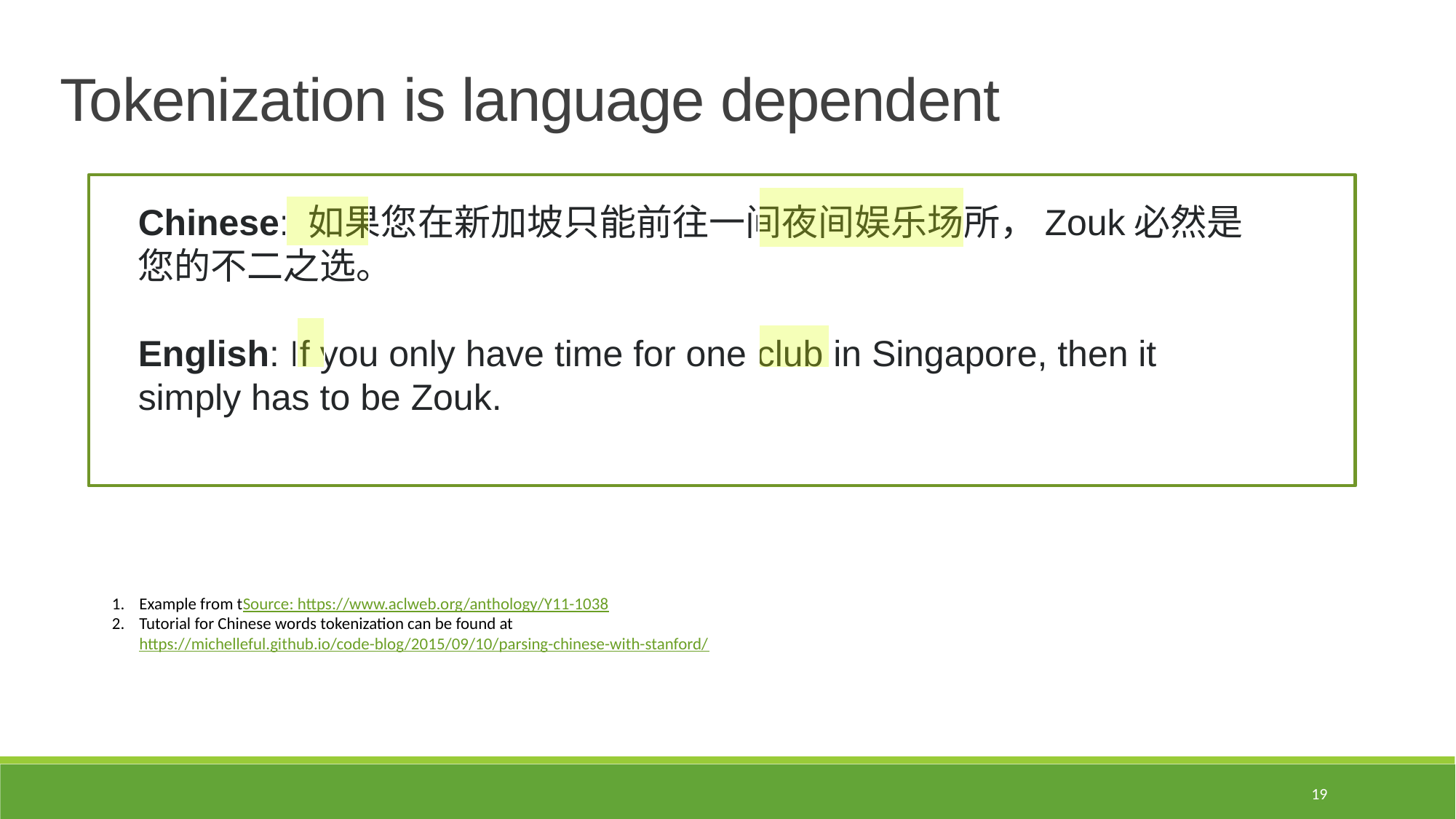

Tokenization is language dependent

Chinese: 如果您在新加坡只能前往一间夜间娱乐场所，Zouk必然是您的不二之选。

English: If you only have time for one club in Singapore, then it simply has to be Zouk.

Example from tSource: https://www.aclweb.org/anthology/Y11-1038
Tutorial for Chinese words tokenization can be found at https://michelleful.github.io/code-blog/2015/09/10/parsing-chinese-with-stanford/
19